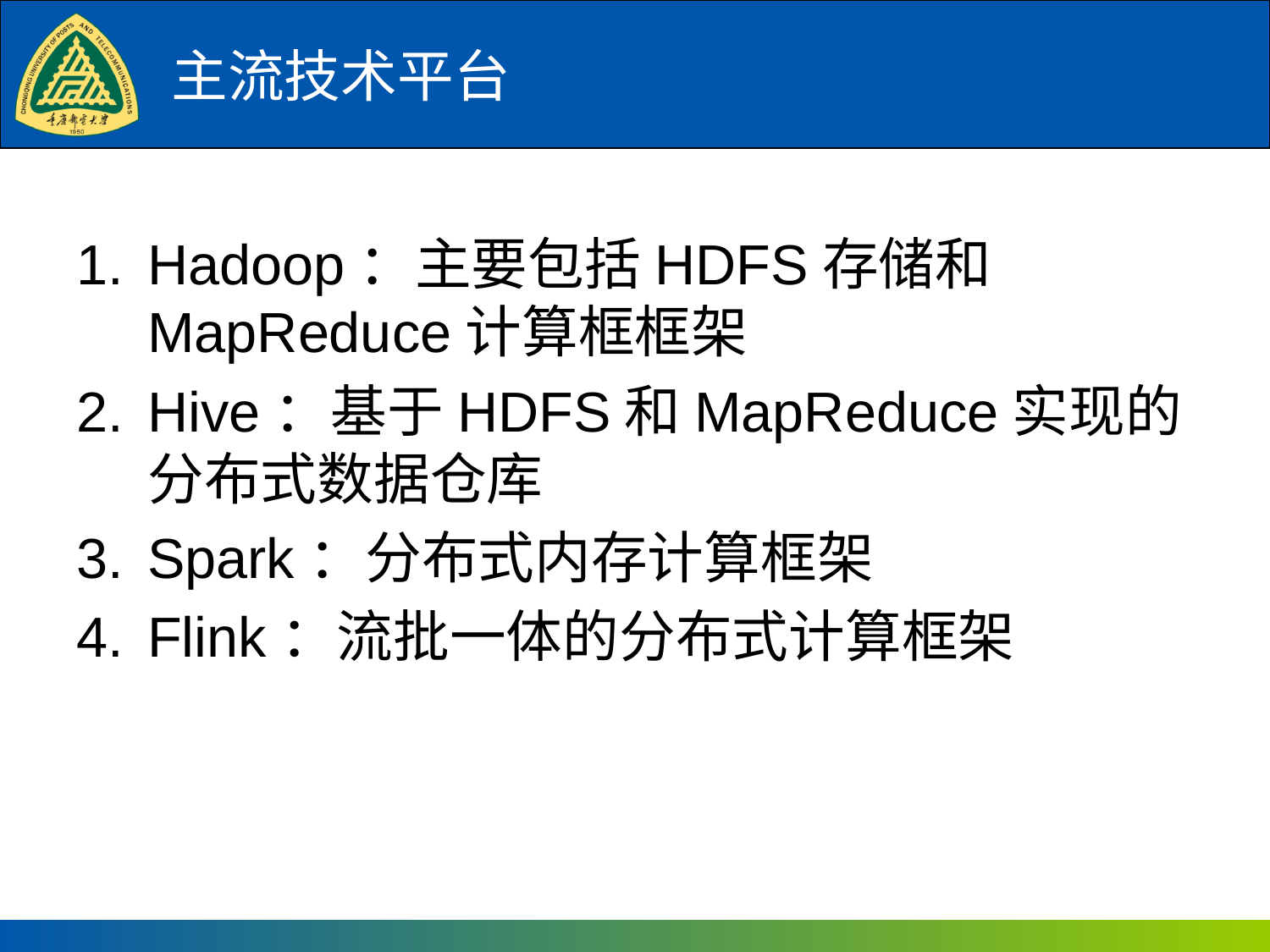

# 主流技术平台
Hadoop：主要包括HDFS存储和MapReduce计算框框架
Hive：基于HDFS和MapReduce实现的分布式数据仓库
Spark：分布式内存计算框架
Flink：流批一体的分布式计算框架